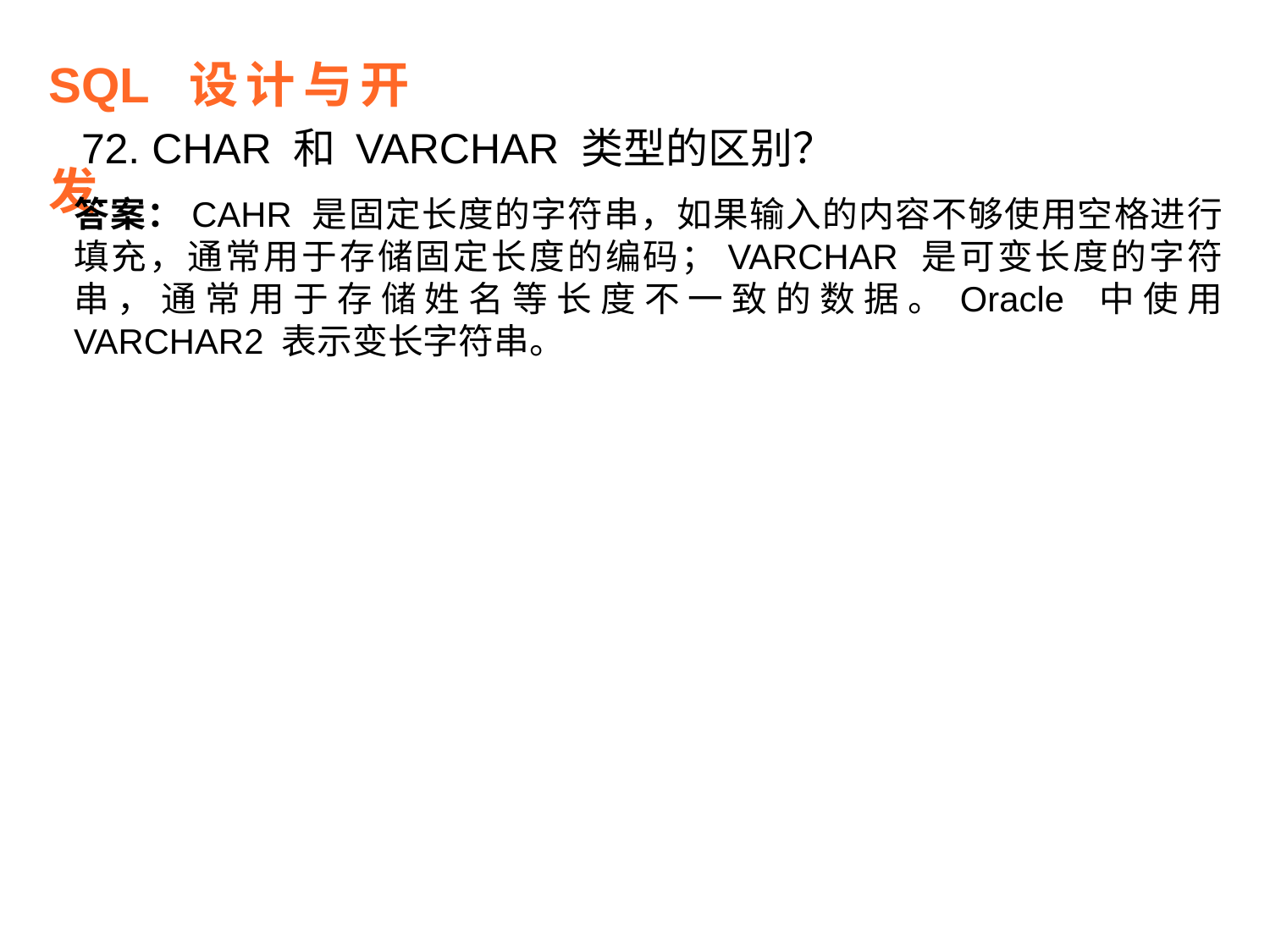

SQL 设计与开发
72. CHAR 和 VARCHAR 类型的区别？
答案：CAHR 是固定长度的字符串，如果输入的内容不够使用空格进行填充，通常用于存储固定长度的编码；VARCHAR 是可变长度的字符串，通常用于存储姓名等长度不一致的数据。Oracle 中使用 VARCHAR2 表示变长字符串。